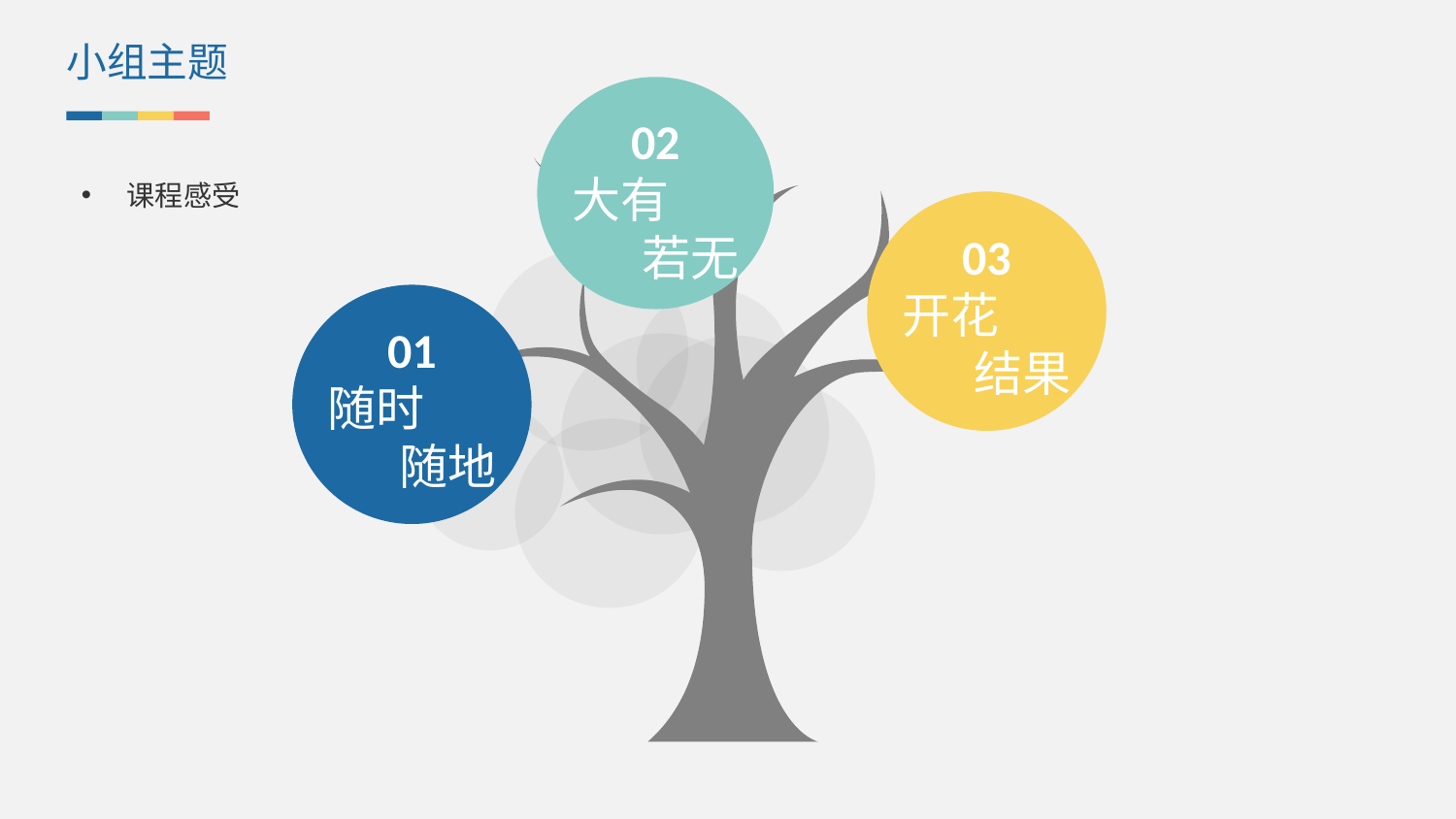

小组主题
02
大有
若无

课程感受
03
开花
结果

01
随时
随地